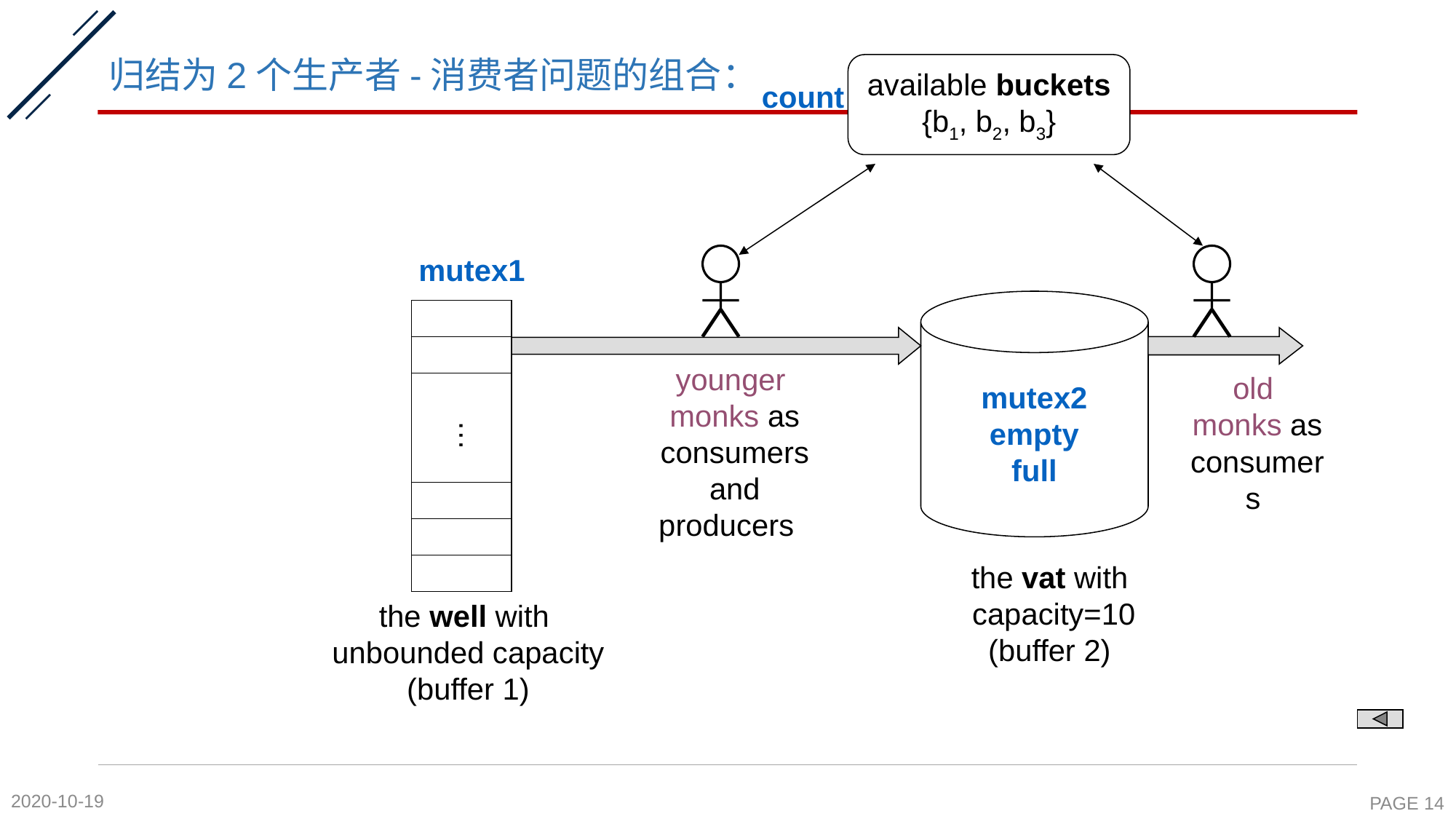

# 归结为2个生产者-消费者问题的组合：
available buckets
{b1, b2, b3}
count

mutex1

…

younger
monks as
consumers and
producers
old
monks as consumers
mutex2
empty
full
the vat with
capacity=10
(buffer 2)
the well with
unbounded capacity
(buffer 1)

2020-10-19
PAGE 14